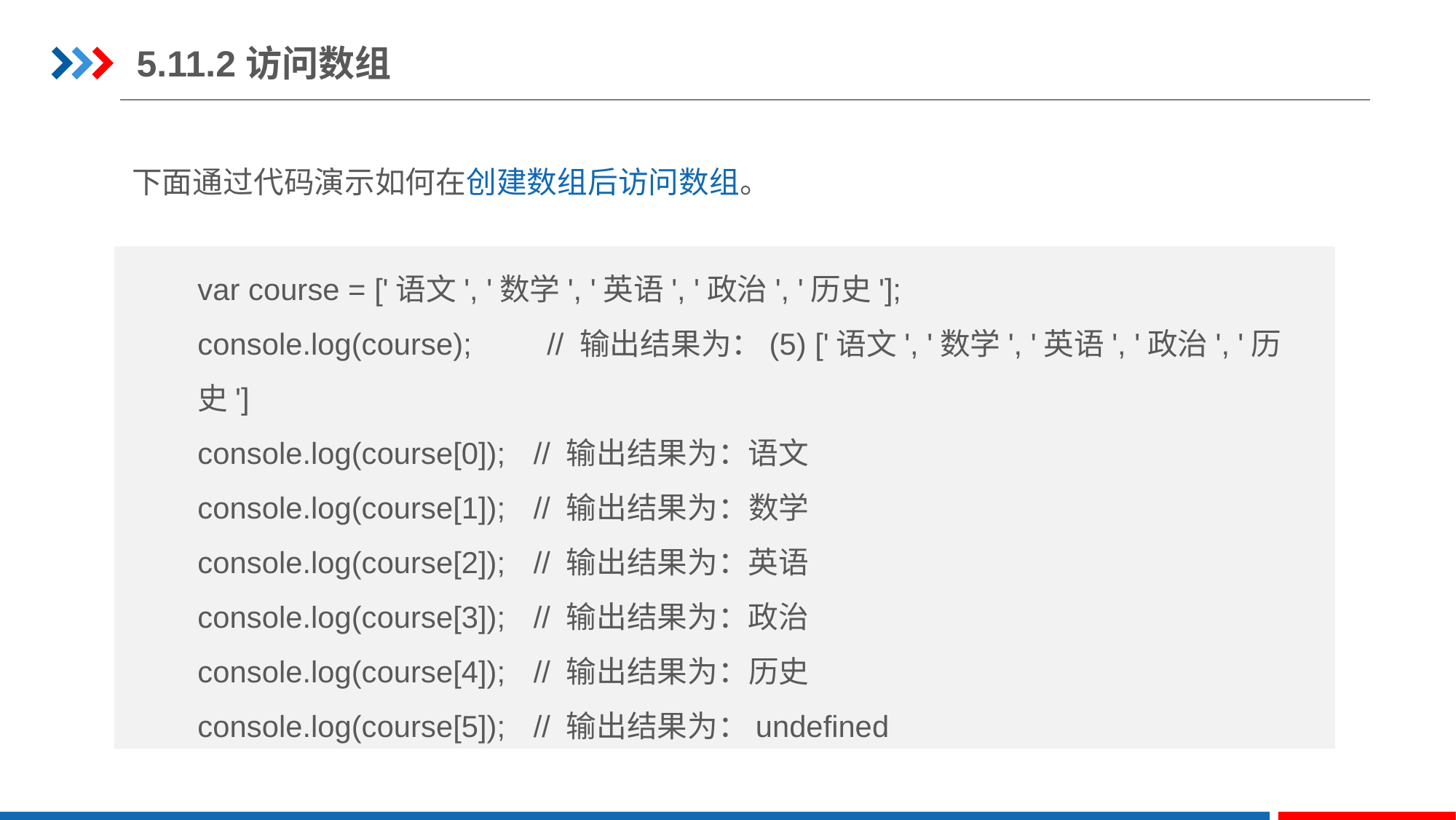

5.11.2	访问数组
下面通过代码演示如何在创建数组后访问数组。
var course = ['语文', '数学', '英语', '政治', '历史'];
console.log(course);         // 输出结果为：(5) ['语文', '数学', '英语', '政治', '历史']
console.log(course[0]);	 // 输出结果为：语文
console.log(course[1]);	 // 输出结果为：数学
console.log(course[2]);	 // 输出结果为：英语
console.log(course[3]);	 // 输出结果为：政治
console.log(course[4]);	 // 输出结果为：历史
console.log(course[5]);	 // 输出结果为：undefined